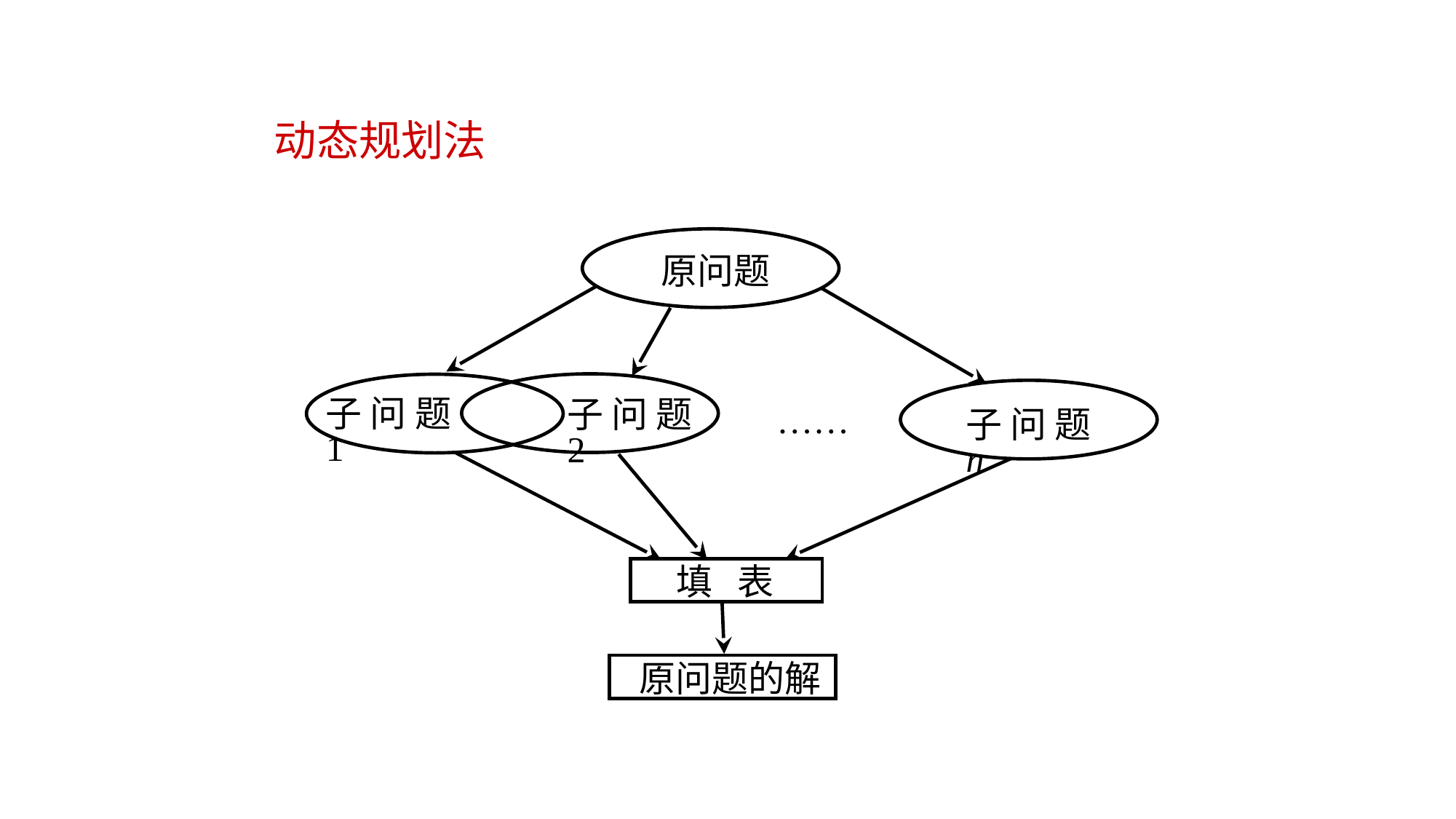

动态规划法
    原问题

……
子问题1

子问题2

子问题n

    填   表

  原问题的解